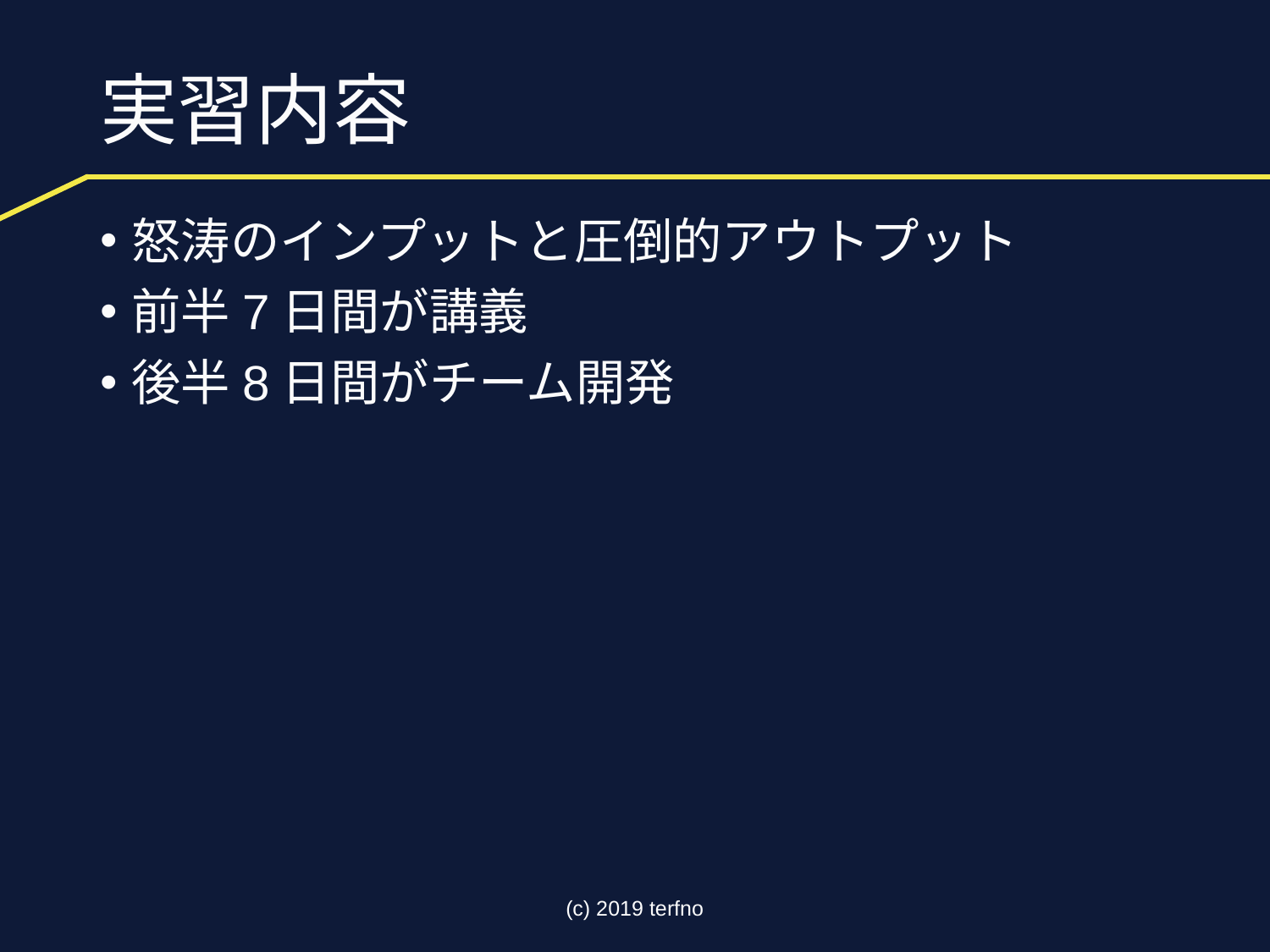

# 実習内容
怒涛のインプットと圧倒的アウトプット
前半7日間が講義
後半8日間がチーム開発
(c) 2019 terfno